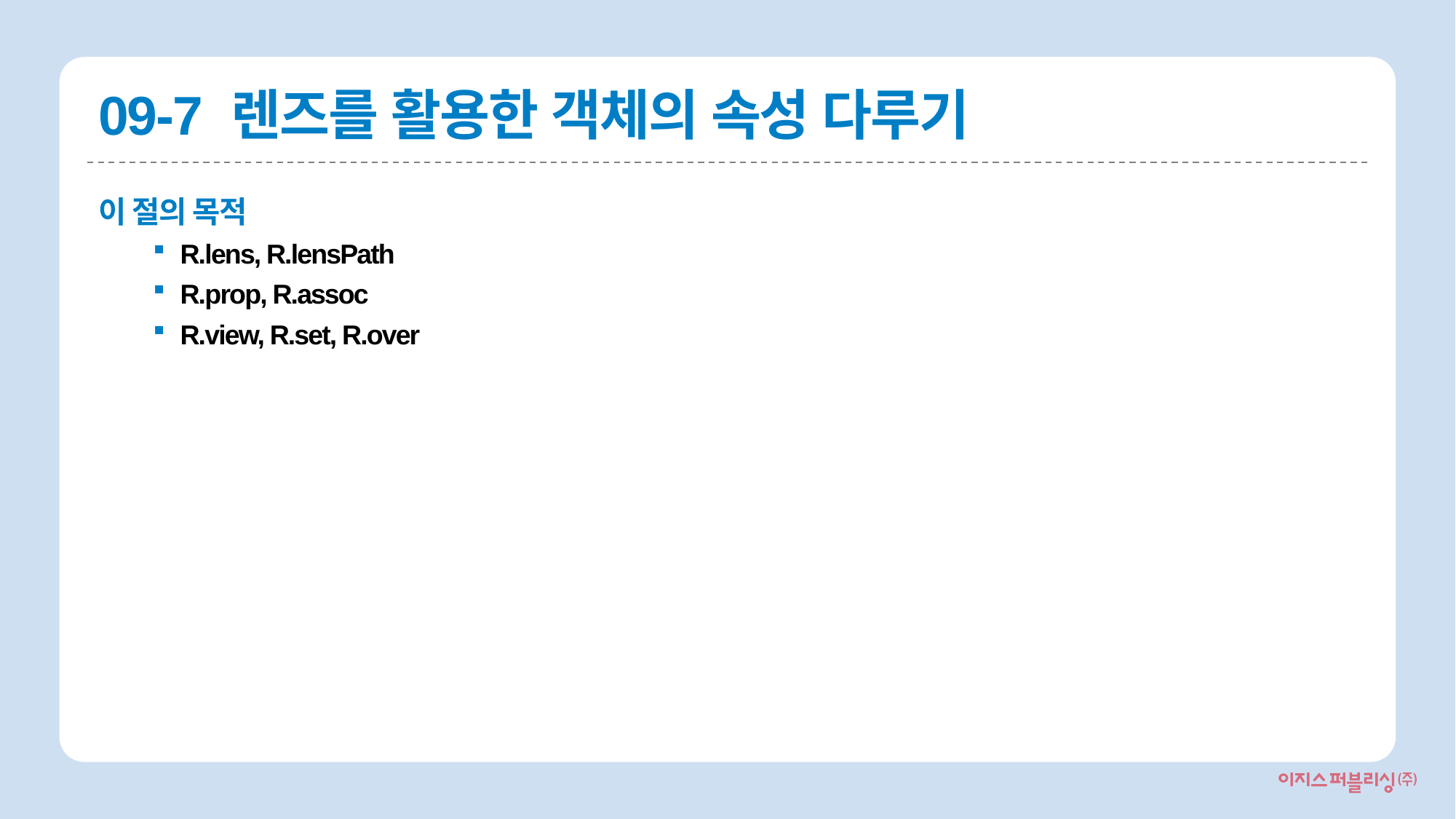

# 09-7 렌즈를 활용한 객체의 속성 다루기
이 절의 목적
R.lens, R.lensPath
R.prop, R.assoc
R.view, R.set, R.over